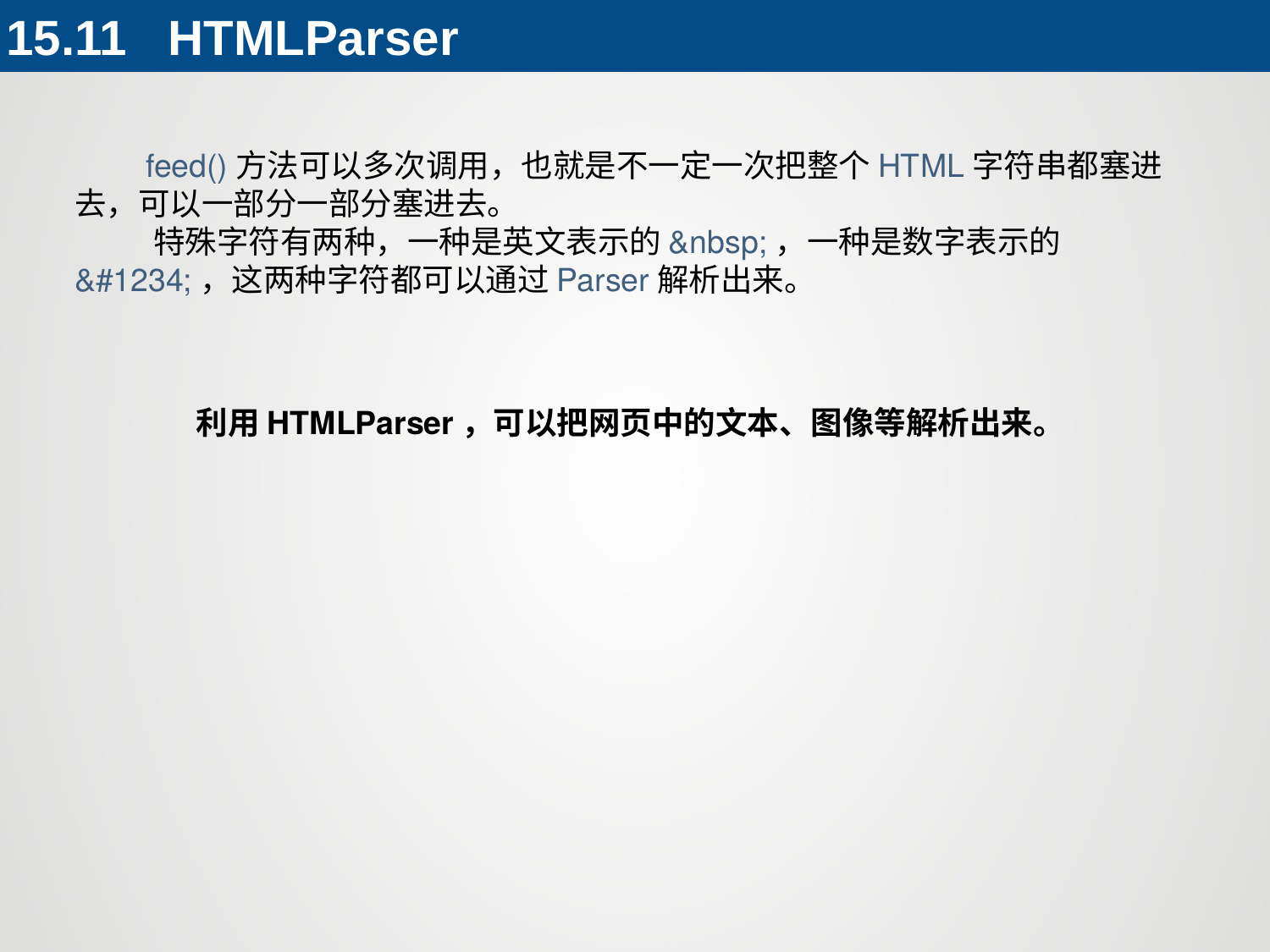

15.11   HTMLParser
        feed()方法可以多次调用，也就是不一定一次把整个HTML字符串都塞进去，可以一部分一部分塞进去。
        特殊字符有两种，一种是英文表示的&nbsp;，一种是数字表示的&#1234;，这两种字符都可以通过Parser解析出来。
利用HTMLParser，可以把网页中的文本、图像等解析出来。